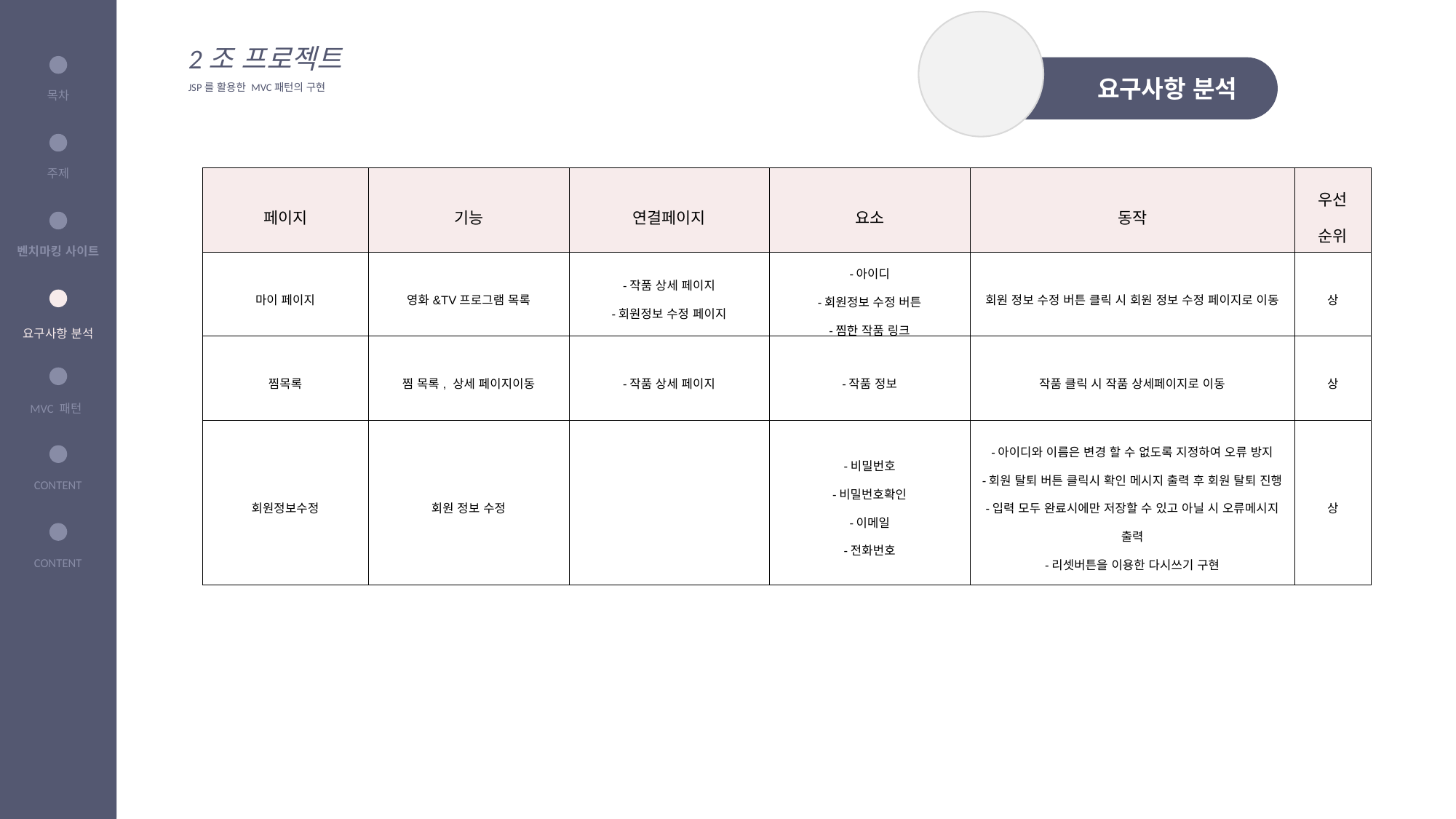

목차

주제

벤치마킹 사이트

요구사항 분석

CONTENT

CONTENT

2조 프로젝트
JSP를 활용한 MVC패턴의 구현

                  요구사항 분석
목차

주제
| 페이지 | 기능 | 연결페이지 | 요소 | 동작 | 우선 순위 |
| --- | --- | --- | --- | --- | --- |
| 마이 페이지 | 영화&TV프로그램 목록 | -작품 상세 페이지 -회원정보 수정 페이지 | -아이디 -회원정보 수정 버튼 -찜한 작품 링크 | 회원 정보 수정 버튼 클릭 시 회원 정보 수정 페이지로 이동 | 상 |
| 찜목록 | 찜 목록, 상세 페이지이동 | -작품 상세 페이지 | -작품 정보 | 작품 클릭 시 작품 상세페이지로 이동 | 상 |
| 회원정보수정 | 회원 정보 수정 |  | -비밀번호 -비밀번호확인 -이메일 -전화번호 | -아이디와 이름은 변경 할 수 없도록 지정하여 오류 방지 -회원 탈퇴 버튼 클릭시 확인 메시지 출력 후 회원 탈퇴 진행 -입력 모두 완료시에만 저장할 수 있고 아닐 시 오류메시지 출력 -리셋버튼을 이용한 다시쓰기 구현 | 상 |

벤치마킹 사이트

CONTENT

CONTENT
MVC 패턴

CONTENT

CONTENT